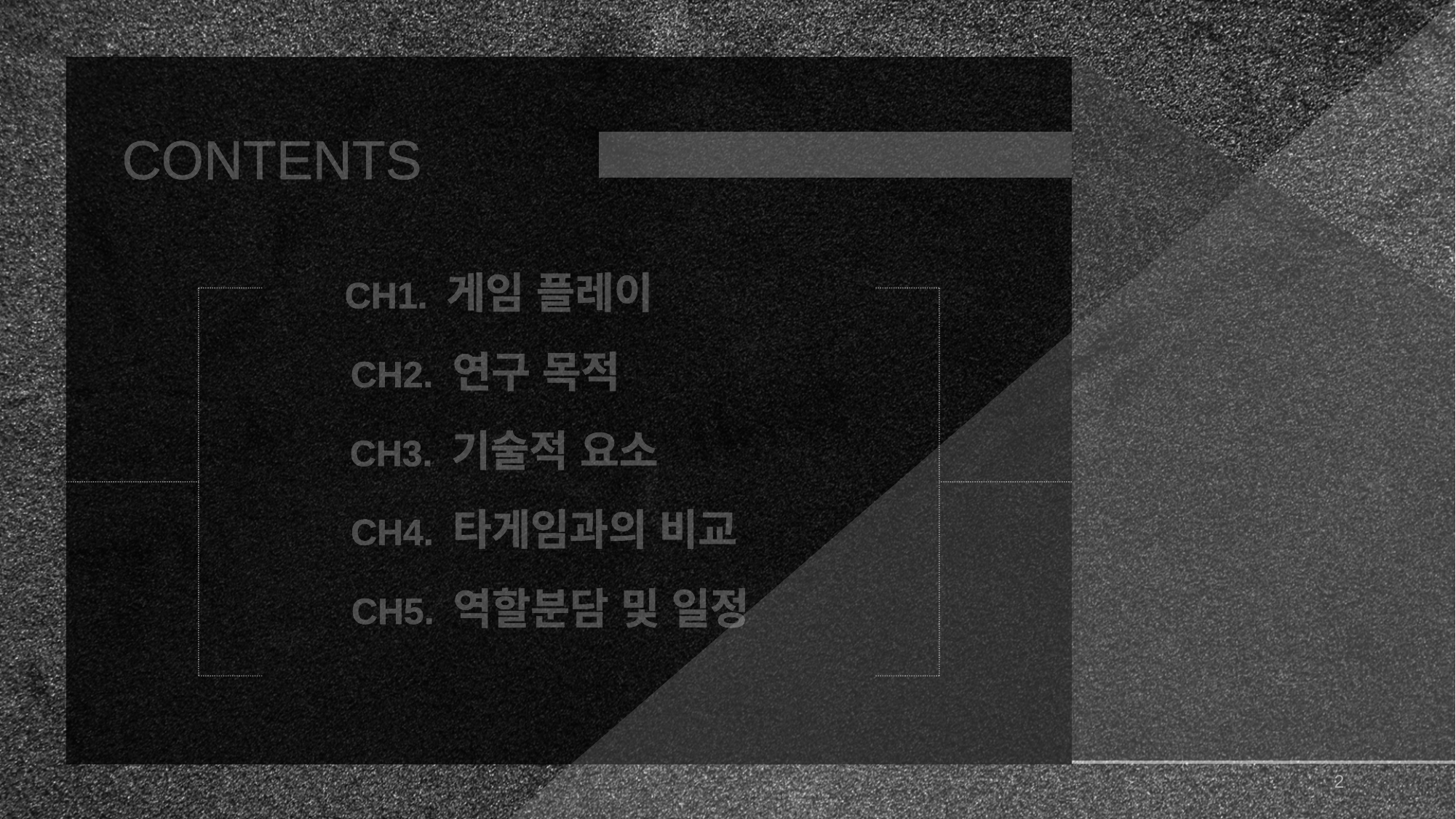

CONTENTS
CH1. 게임 플레이
CH2. 연구 목적
CH3. 기술적 요소
CH4. 타게임과의 비교
CH5. 역할분담 및 일정
2